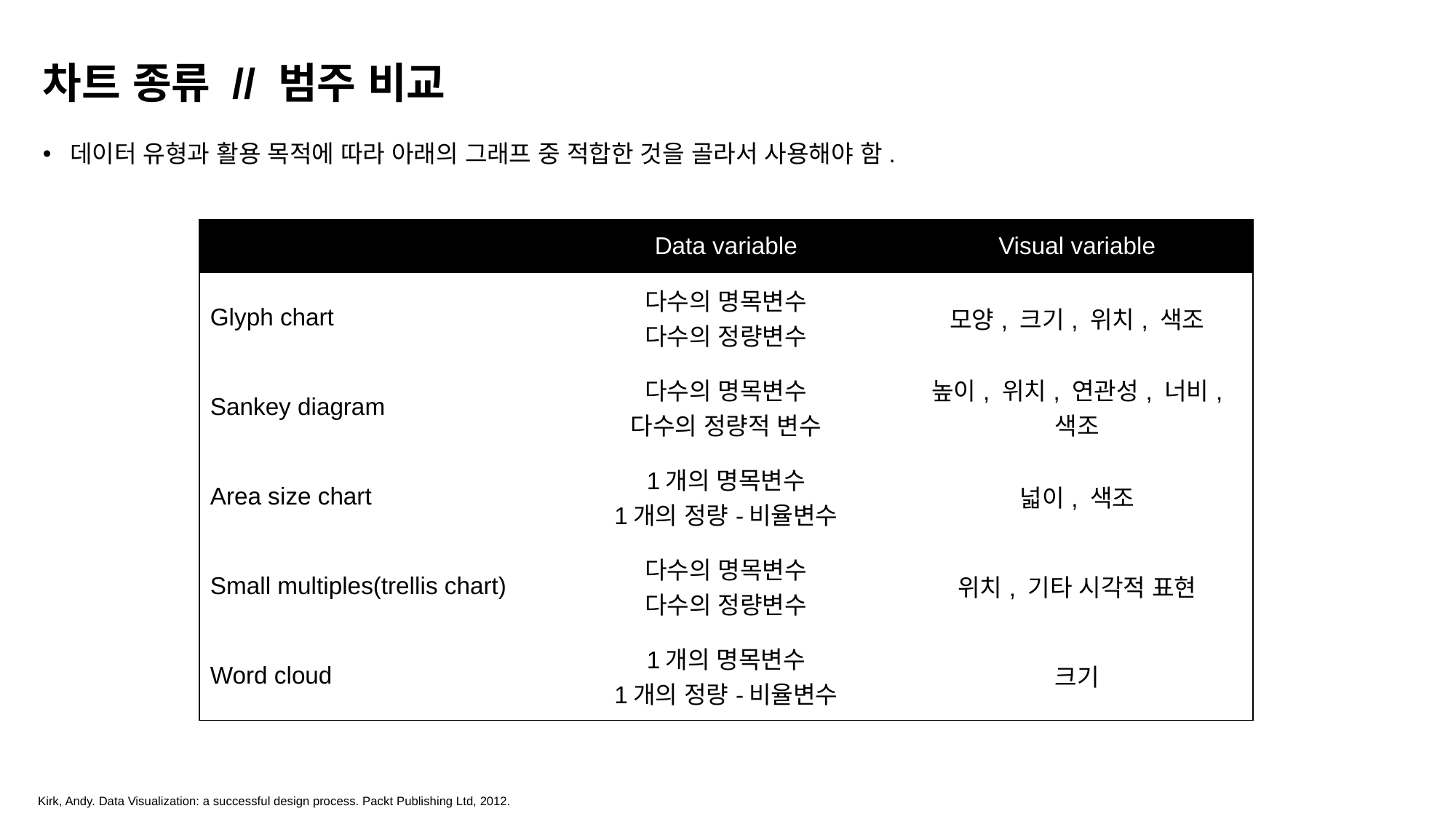

# 차트 종류 // 범주 비교
데이터 유형과 활용 목적에 따라 아래의 그래프 중 적합한 것을 골라서 사용해야 함.

|  | Data variable | Visual variable |
| --- | --- | --- |
| Glyph chart | 다수의 명목변수 다수의 정량변수 | 모양, 크기, 위치, 색조 |
| Sankey diagram | 다수의 명목변수 다수의 정량적 변수 | 높이, 위치, 연관성, 너비, 색조 |
| Area size chart | 1개의 명목변수 1개의 정량-비율변수 | 넓이, 색조 |
| Small multiples(trellis chart) | 다수의 명목변수 다수의 정량변수 | 위치, 기타 시각적 표현 |
| Word cloud | 1개의 명목변수 1개의 정량-비율변수 | 크기 |
Kirk, Andy. Data Visualization: a successful design process. Packt Publishing Ltd, 2012.